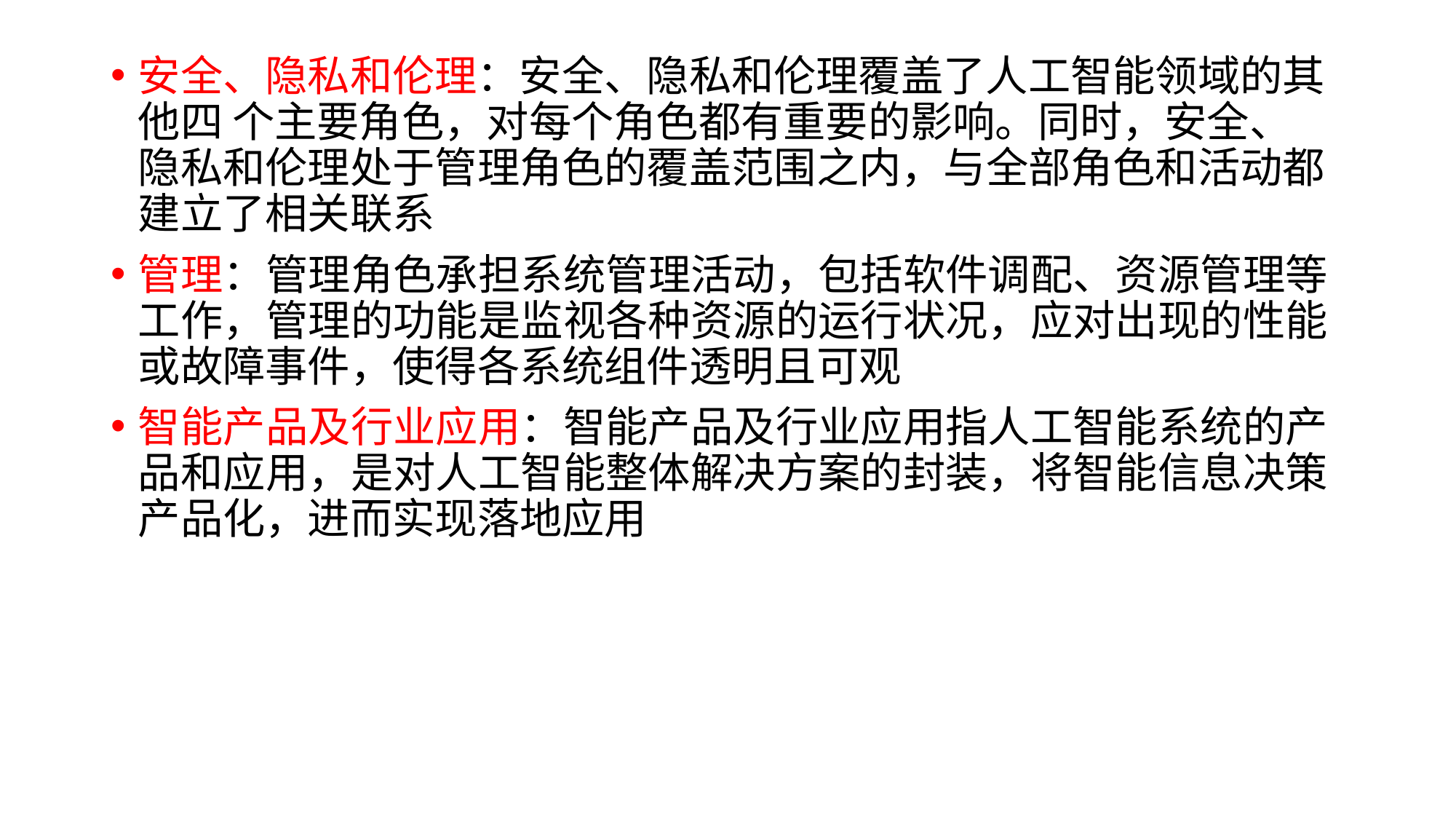

安全、隐私和伦理：安全、隐私和伦理覆盖了人工智能领域的其 他四 个主要角色，对每个角色都有重要的影响。同时，安全、 隐私和伦理处于管理角色的覆盖范围之内，与全部角色和活动都 建立了相关联系
管理：管理角色承担系统管理活动，包括软件调配、资源管理等 工作，管理的功能是监视各种资源的运行状况，应对出现的性能 或故障事件，使得各系统组件透明且可观
智能产品及行业应用：智能产品及行业应用指人工智能系统的产 品和应用，是对人工智能整体解决方案的封装，将智能信息决策 产品化，进而实现落地应用